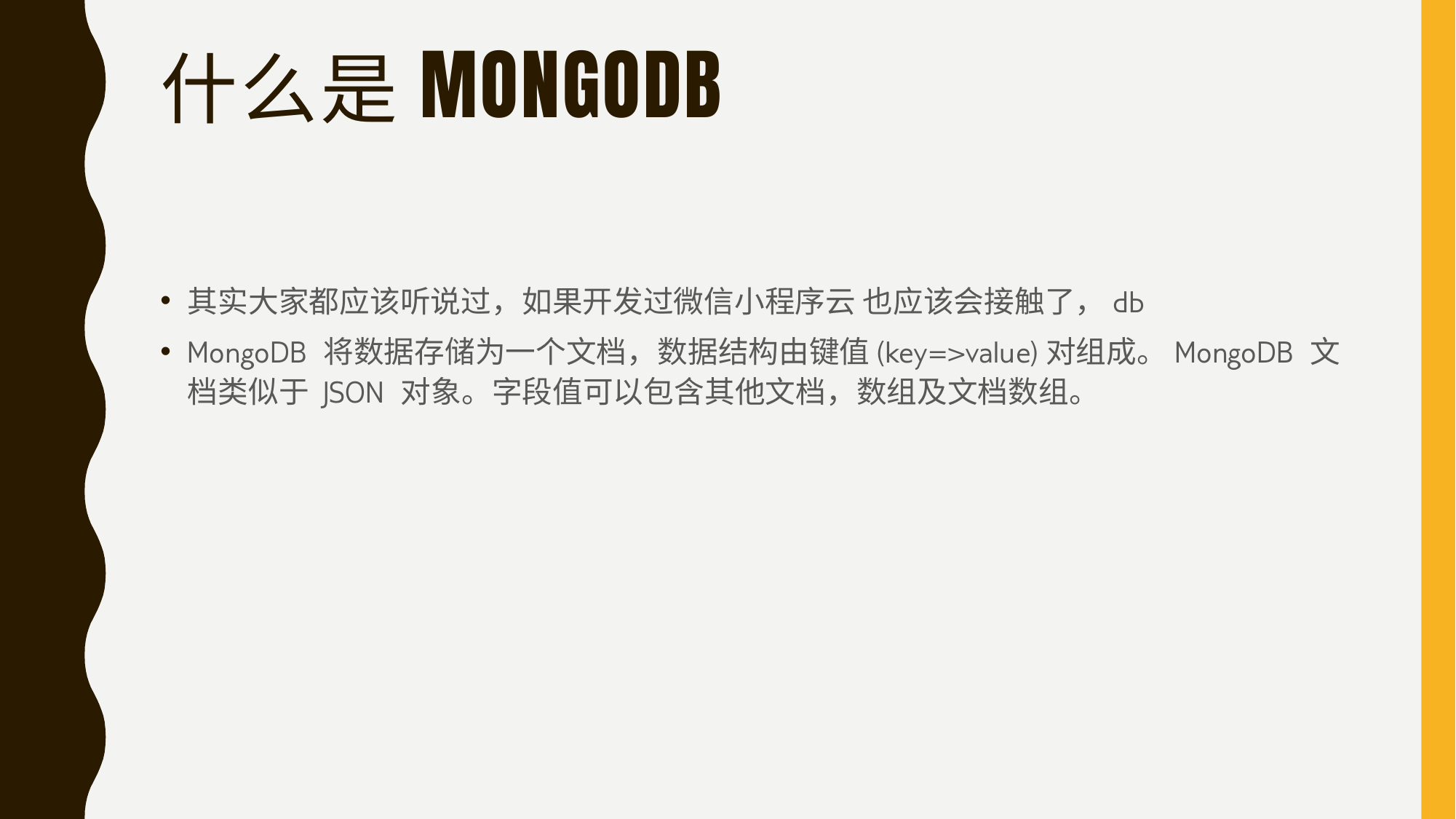

# 什么是mongodb
其实大家都应该听说过，如果开发过微信小程序云 也应该会接触了，db
MongoDB 将数据存储为一个文档，数据结构由键值(key=>value)对组成。MongoDB 文档类似于 JSON 对象。字段值可以包含其他文档，数组及文档数组。